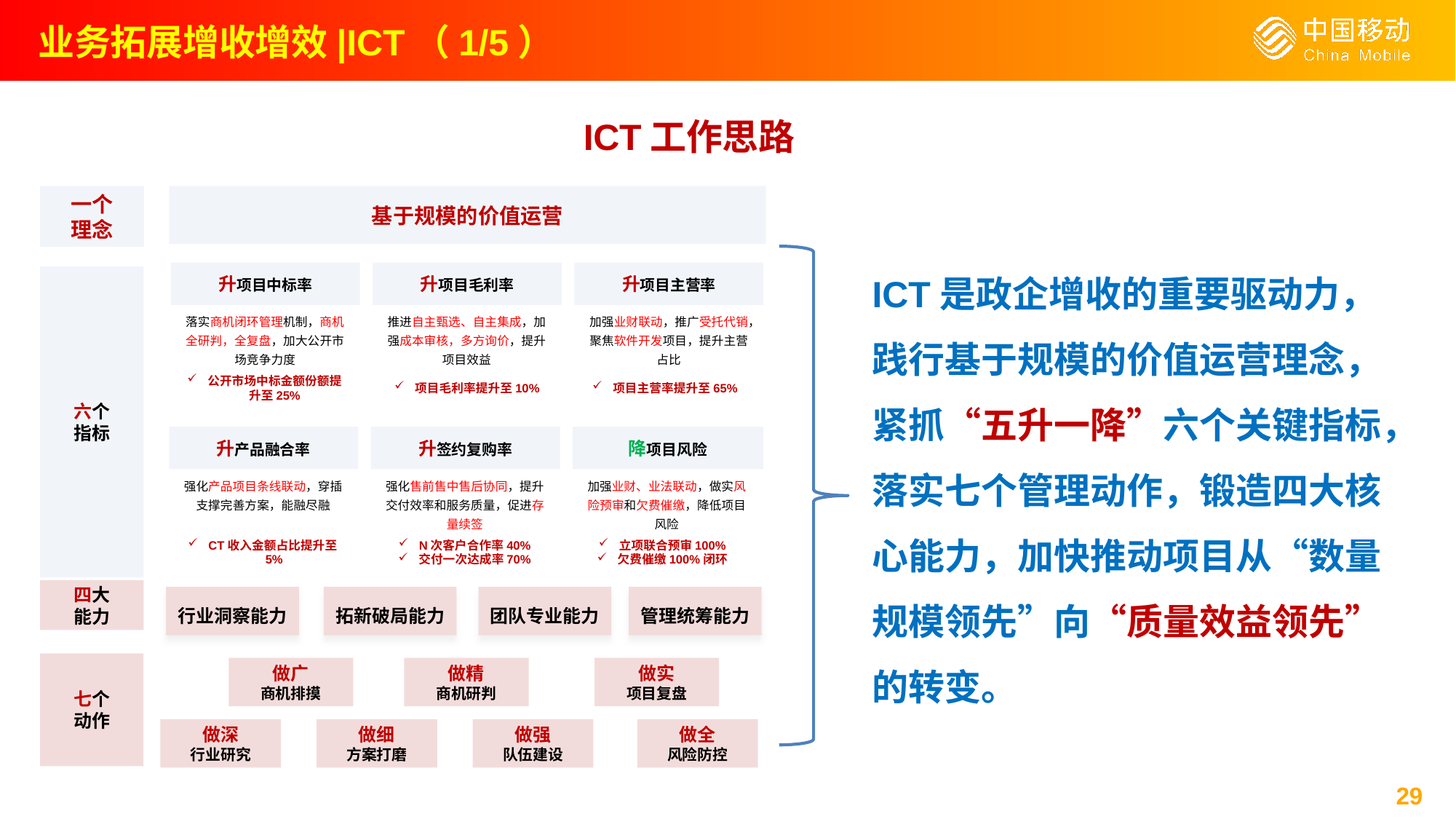

业务拓展增收增效|ICT（1/5）
ICT工作思路
基于规模的价值运营
一个
理念
ICT是政企增收的重要驱动力，践行基于规模的价值运营理念，紧抓“五升一降”六个关键指标，落实七个管理动作，锻造四大核心能力，加快推动项目从“数量规模领先”向“质量效益领先”的转变。

升项目中标率
升项目毛利率
升项目主营率
六个
指标

落实商机闭环管理机制，商机全研判，全复盘，加大公开市场竞争力度
推进自主甄选、自主集成，加强成本审核，多方询价，提升项目效益
加强业财联动，推广受托代销，聚焦软件开发项目，提升主营占比
公开市场中标金额份额提升至25%
项目毛利率提升至10%
项目主营率提升至65%
升产品融合率
升签约复购率
降项目风险

强化产品项目条线联动，穿插支撑完善方案，能融尽融
强化售前售中售后协同，提升交付效率和服务质量，促进存量续签
加强业财、业法联动，做实风险预审和欠费催缴，降低项目风险
CT收入金额占比提升至5%
N次客户合作率40%
交付一次达成率70%
立项联合预审100%
欠费催缴100%闭环
四大
能力
行业洞察能力
拓新破局能力
团队专业能力
管理统筹能力
七个
动作
做广
商机排摸
做精
商机研判
做实
项目复盘
做深
行业研究
做细
方案打磨
做强
队伍建设
做全
风险防控